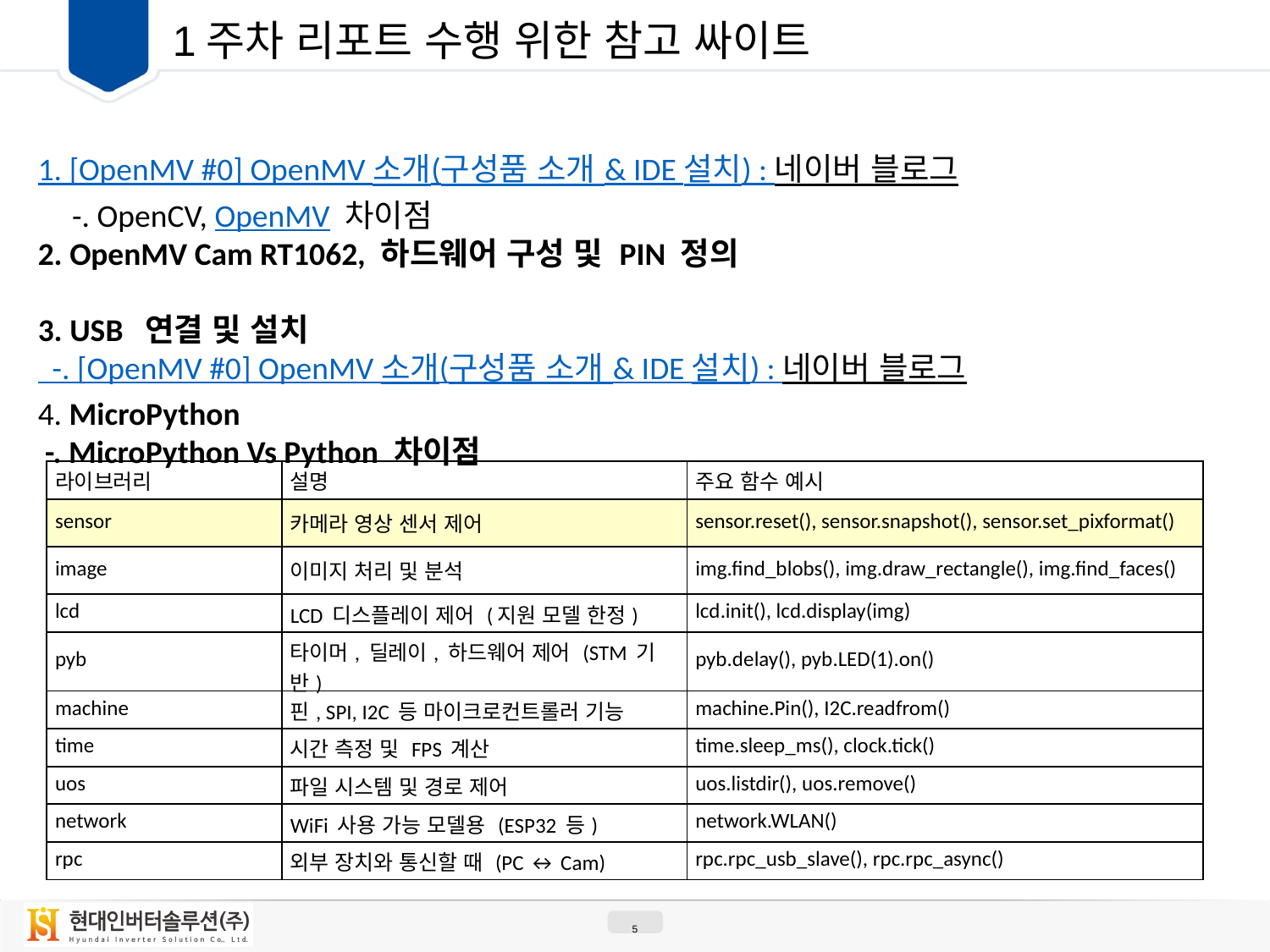

01
 1주차 리포트 수행 위한 참고 싸이트
1. [OpenMV #0] OpenMV 소개(구성품 소개 & IDE 설치) : 네이버 블로그
   -. OpenCV, OpenMV 차이점
2. OpenMV Cam RT1062, 하드웨어 구성 및 PIN 정의

3. USB  연결 및 설치
  -. [OpenMV #0] OpenMV 소개(구성품 소개 & IDE 설치) : 네이버 블로그
4. MicroPython
 -. MicroPython Vs Python 차이점

| 라이브러리 | 설명 | 주요 함수 예시 |
| --- | --- | --- |
| sensor | 카메라 영상 센서 제어 | sensor.reset(), sensor.snapshot(), sensor.set\_pixformat() |
| image | 이미지 처리 및 분석 | img.find\_blobs(), img.draw\_rectangle(), img.find\_faces() |
| lcd | LCD 디스플레이 제어 (지원 모델 한정) | lcd.init(), lcd.display(img) |
| pyb | 타이머, 딜레이, 하드웨어 제어 (STM 기반) | pyb.delay(), pyb.LED(1).on() |
| machine | 핀, SPI, I2C 등 마이크로컨트롤러 기능 | machine.Pin(), I2C.readfrom() |
| time | 시간 측정 및 FPS 계산 | time.sleep\_ms(), clock.tick() |
| uos | 파일 시스템 및 경로 제어 | uos.listdir(), uos.remove() |
| network | WiFi 사용 가능 모델용 (ESP32 등) | network.WLAN() |
| rpc | 외부 장치와 통신할 때 (PC ↔ Cam) | rpc.rpc\_usb\_slave(), rpc.rpc\_async() |